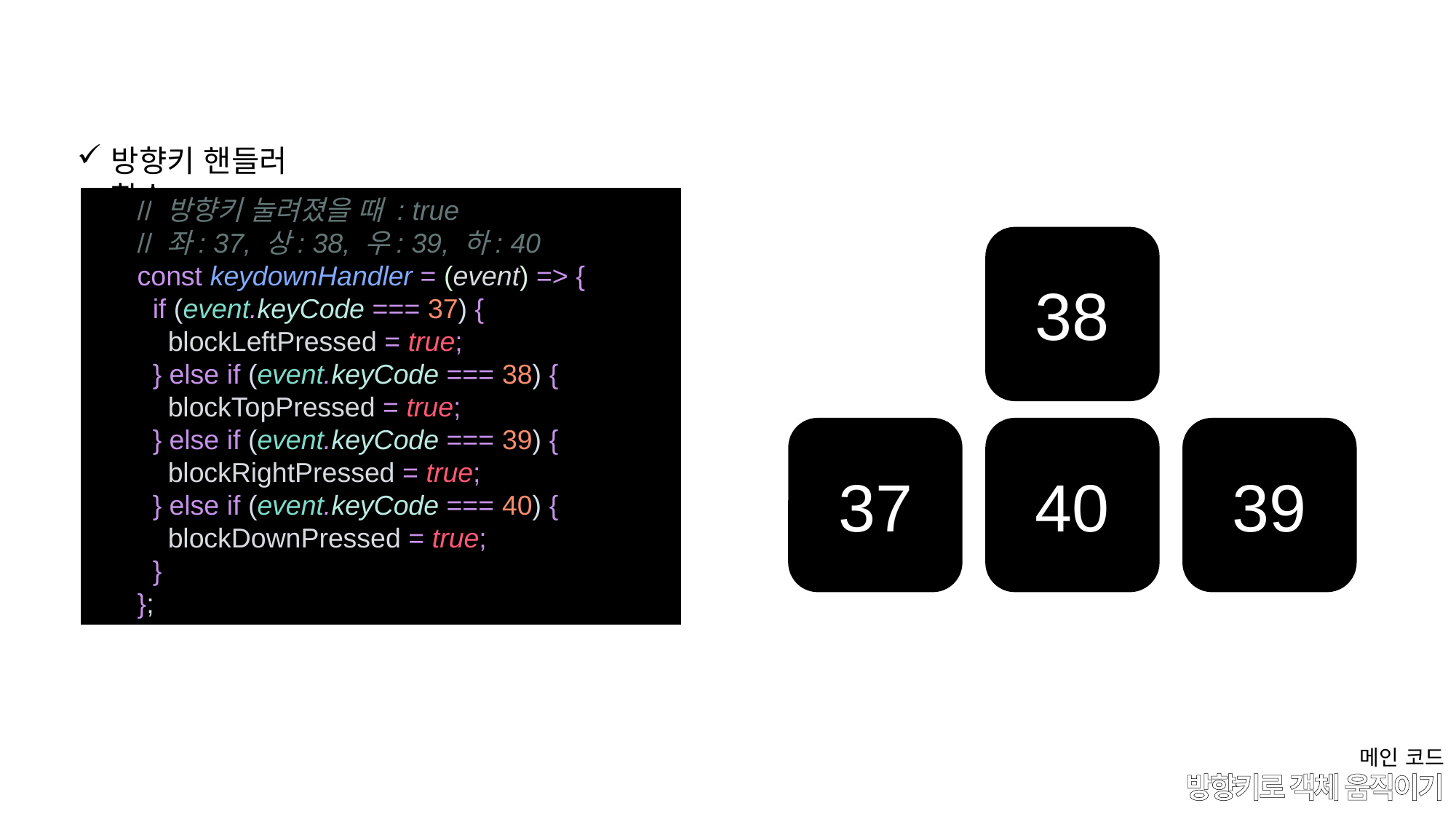

방향키 핸들러 함수
      // 방향키 눌려졌을 때 : true
      // 좌: 37, 상: 38, 우: 39, 하: 40
      const keydownHandler = (event) => {
        if (event.keyCode === 37) {
          blockLeftPressed = true;
        } else if (event.keyCode === 38) {
          blockTopPressed = true;
        } else if (event.keyCode === 39) {
          blockRightPressed = true;
        } else if (event.keyCode === 40) {
          blockDownPressed = true;
        }
      };
38
37
40
39
메인 코드
# 방향키로 객체 움직이기